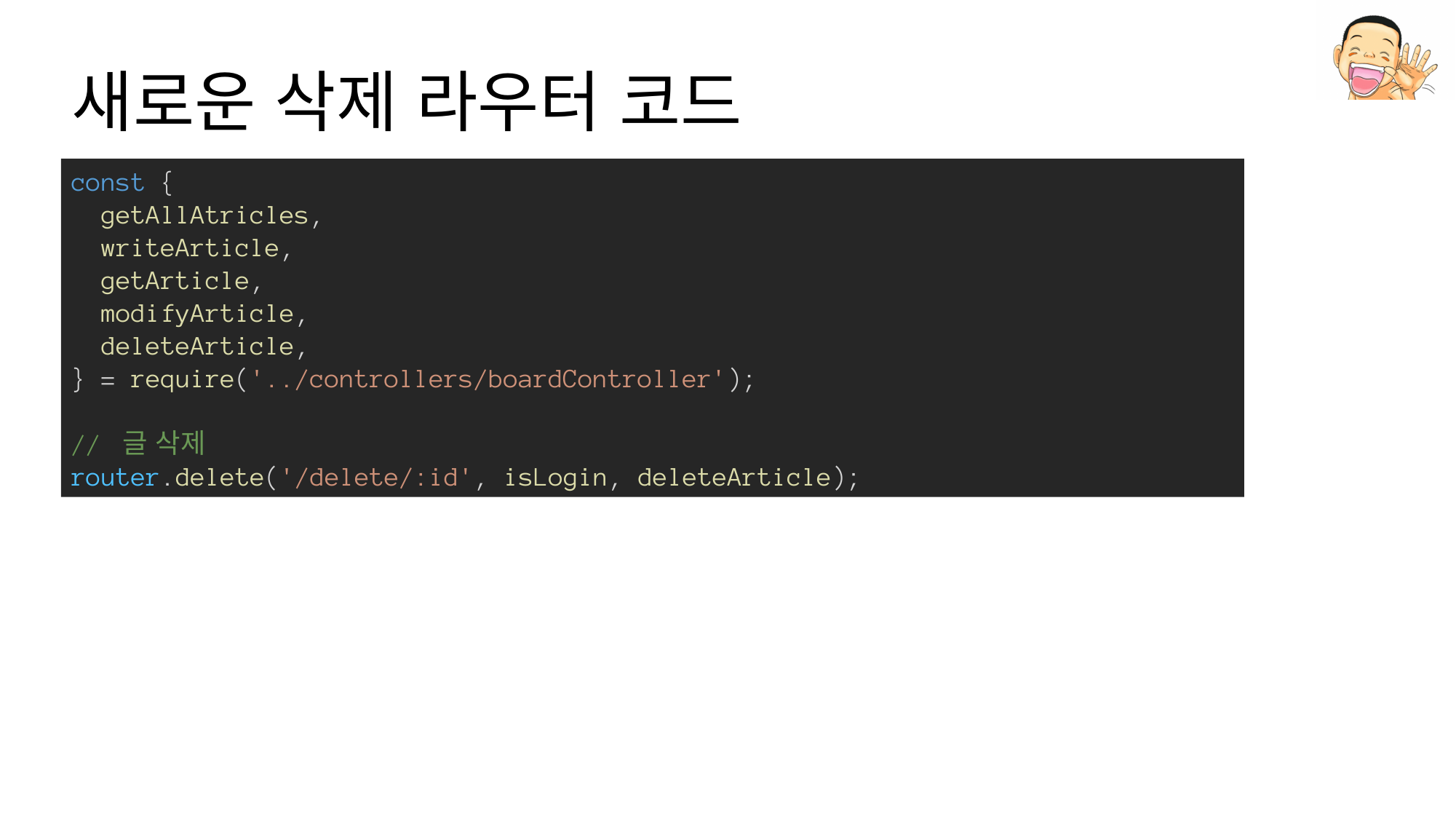

# 새로운 삭제 라우터 코드
const {
  getAllAtricles,
  writeArticle,
  getArticle,
  modifyArticle,
  deleteArticle,
} = require('../controllers/boardController');

// 글 삭제
router.delete('/delete/:id', isLogin, deleteArticle);